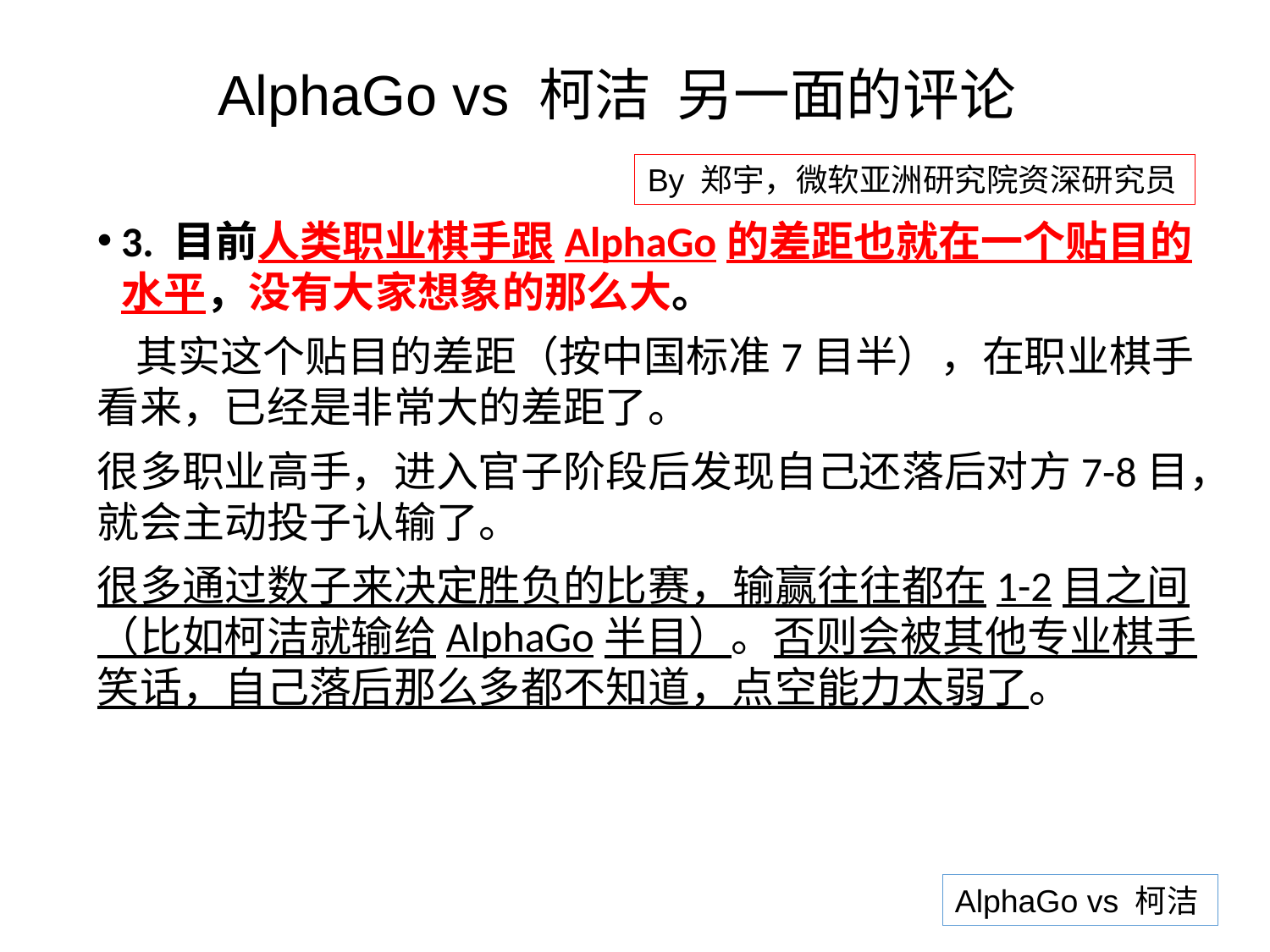

# AlphaGo vs 柯洁  另一面的评论
By 郑宇，微软亚洲研究院资深研究员
3. 目前人类职业棋手跟AlphaGo的差距也就在一个贴目的水平，没有大家想象的那么大。
   其实这个贴目的差距（按中国标准7目半），在职业棋手看来，已经是非常大的差距了。
很多职业高手，进入官子阶段后发现自己还落后对方7-8目，就会主动投子认输了。
很多通过数子来决定胜负的比赛，输赢往往都在1-2目之间（比如柯洁就输给AlphaGo半目）。否则会被其他专业棋手笑话，自己落后那么多都不知道，点空能力太弱了。
AlphaGo vs 柯洁